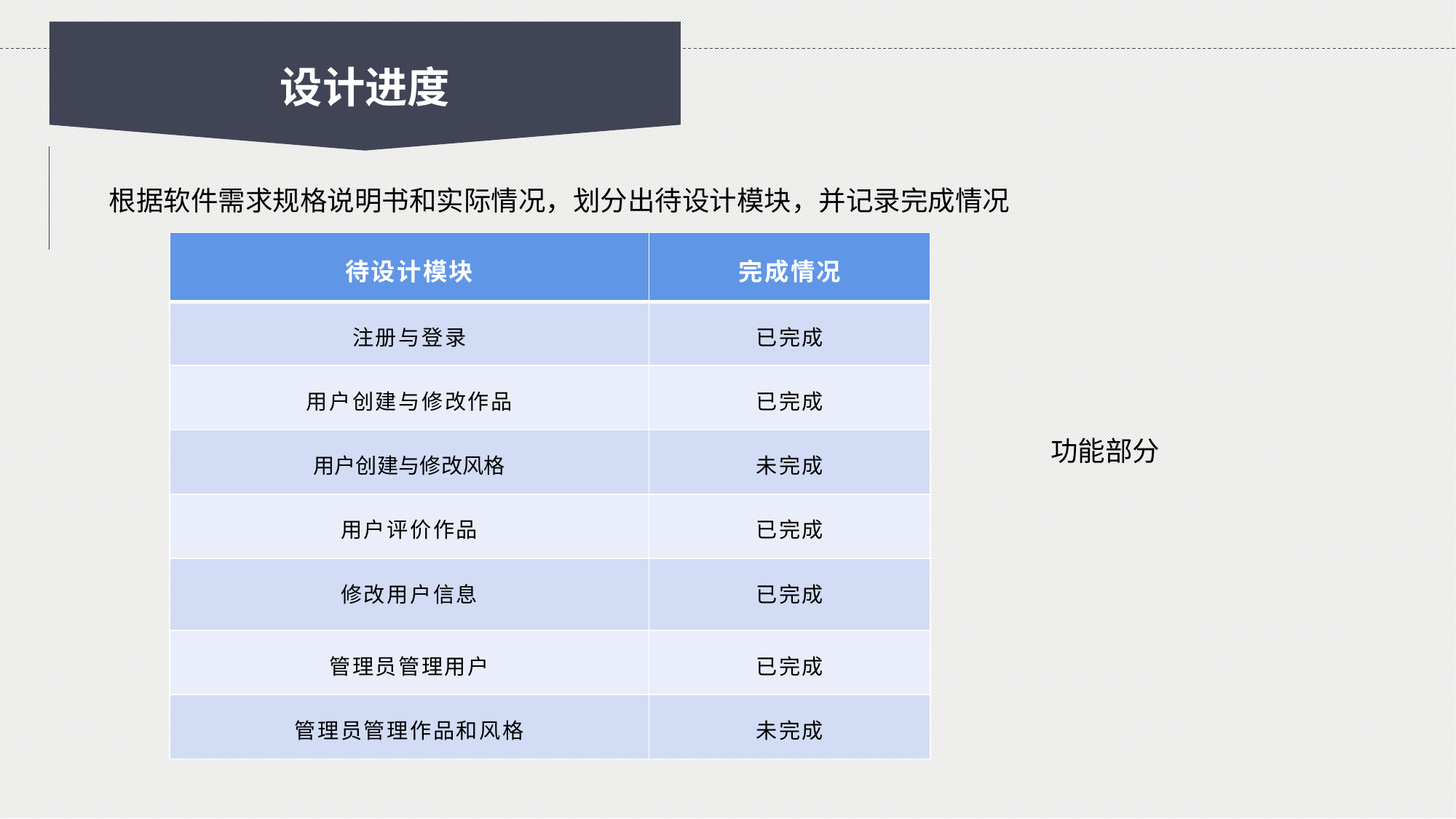

设计进度
根据软件需求规格说明书和实际情况，划分出待设计模块，并记录完成情况
| 待设计模块 | 完成情况 |
| --- | --- |
| 注册与登录 | 已完成 |
| 用户创建与修改作品 | 已完成 |
| 用户创建与修改风格 | 未完成 |
| 用户评价作品 | 已完成 |
| 修改用户信息 | 已完成 |
| 管理员管理用户 | 已完成 |
| 管理员管理作品和风格 | 未完成 |
功能部分